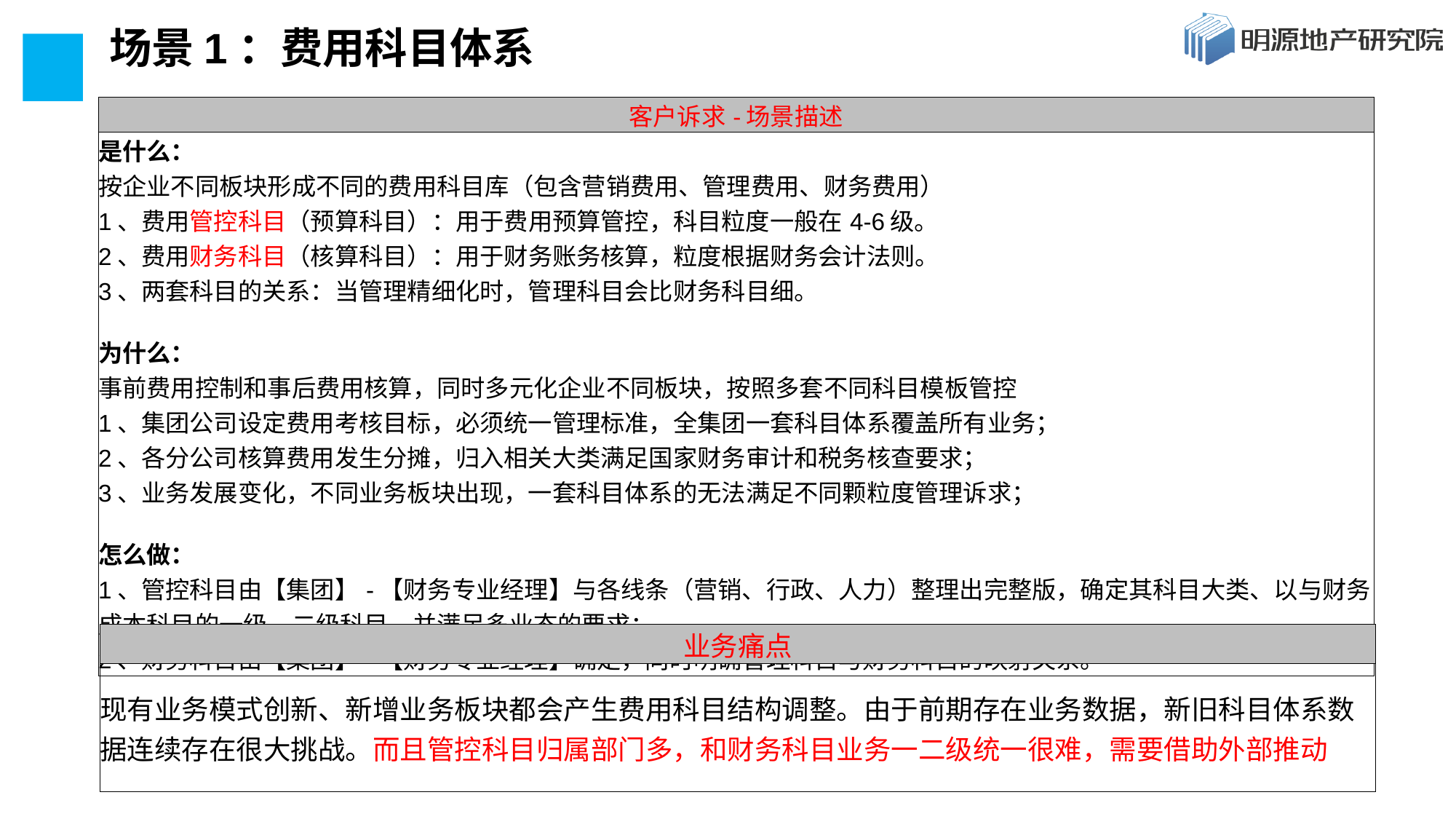

# 场景1：费用科目体系
| 客户诉求-场景描述 |
| --- |
| 是什么： 按企业不同板块形成不同的费用科目库（包含营销费用、管理费用、财务费用） 1、费用管控科目（预算科目）：用于费用预算管控，科目粒度一般在4-6级。 2、费用财务科目（核算科目）：用于财务账务核算，粒度根据财务会计法则。 3、两套科目的关系：当管理精细化时，管理科目会比财务科目细。 为什么： 事前费用控制和事后费用核算，同时多元化企业不同板块，按照多套不同科目模板管控 1、集团公司设定费用考核目标，必须统一管理标准，全集团一套科目体系覆盖所有业务； 2、各分公司核算费用发生分摊，归入相关大类满足国家财务审计和税务核查要求； 3、业务发展变化，不同业务板块出现，一套科目体系的无法满足不同颗粒度管理诉求； 怎么做： 1、管控科目由【集团】-【财务专业经理】与各线条（营销、行政、人力）整理出完整版，确定其科目大类、以与财务成本科目的一级、二级科目，并满足多业态的要求； 2、财务科目由【集团】-【财务专业经理】确定，同时明确管理科目与财务科目的映射关系。 |
| 业务痛点 |
| --- |
| 现有业务模式创新、新增业务板块都会产生费用科目结构调整。由于前期存在业务数据，新旧科目体系数据连续存在很大挑战。而且管控科目归属部门多，和财务科目业务一二级统一很难，需要借助外部推动 |